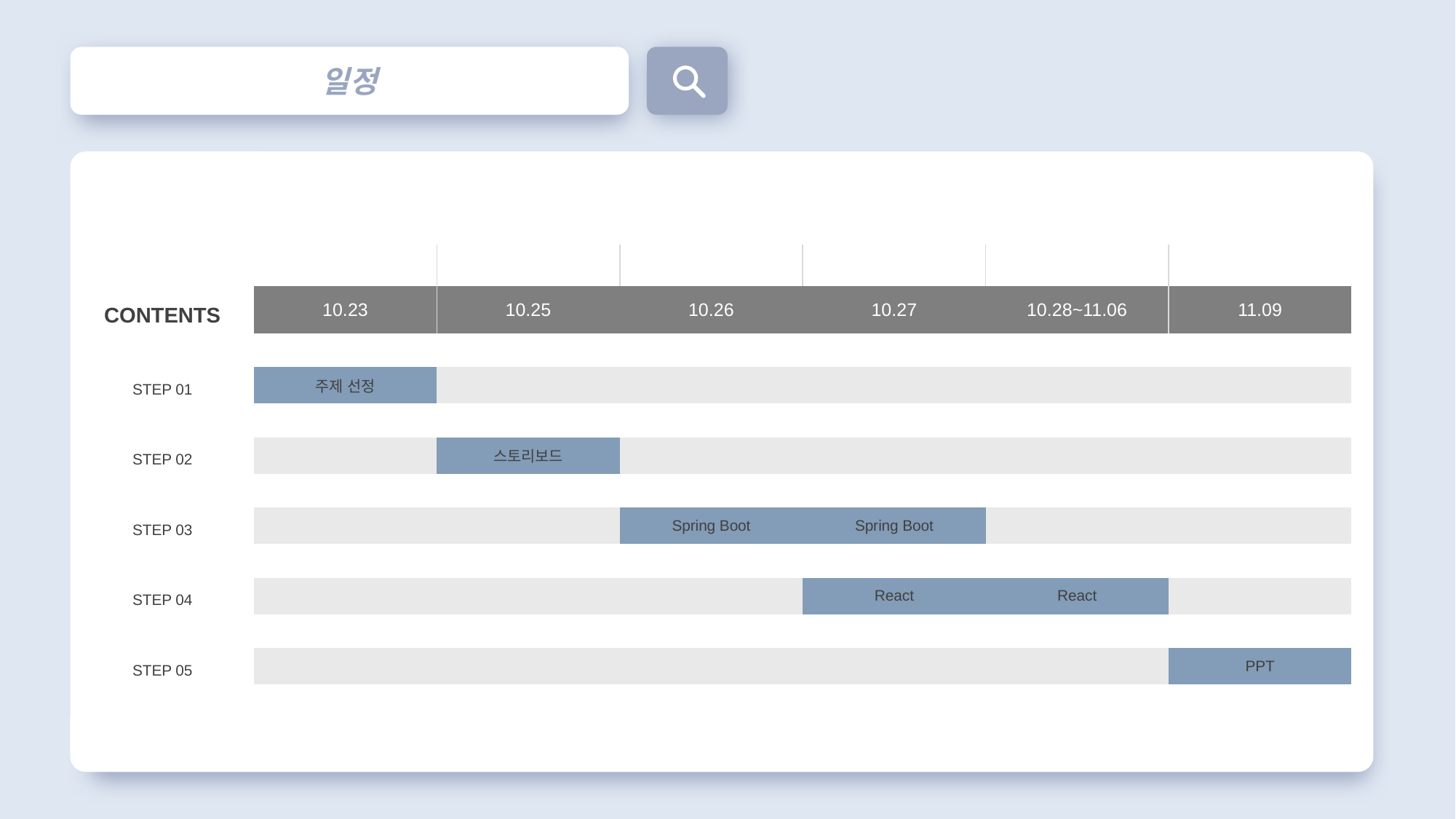

일정

|  |  |  |  |  | ` |  |
| --- | --- | --- | --- | --- | --- | --- |
| CONTENTS | 10.23 | 10.25 | 10.26 | 10.27 | 10.28~11.06 | 11.09 |
|  |  |  |  |  |  |  |
| STEP 01 | 주제 선정 |  |  |  |  |  |
|  |  |  |  |  |  |  |
| STEP 02 |  | 스토리보드 |  |  |  |  |
|  |  |  |  |  |  |  |
| STEP 03 |  |  | Spring Boot | Spring Boot |  |  |
|  |  |  |  |  |  |  |
| STEP 04 |  |  |  | React | React |  |
|  |  |  |  |  |  |  |
| STEP 05 |  |  |  |  |  | PPT |
|  |  |  |  |  |  |  |